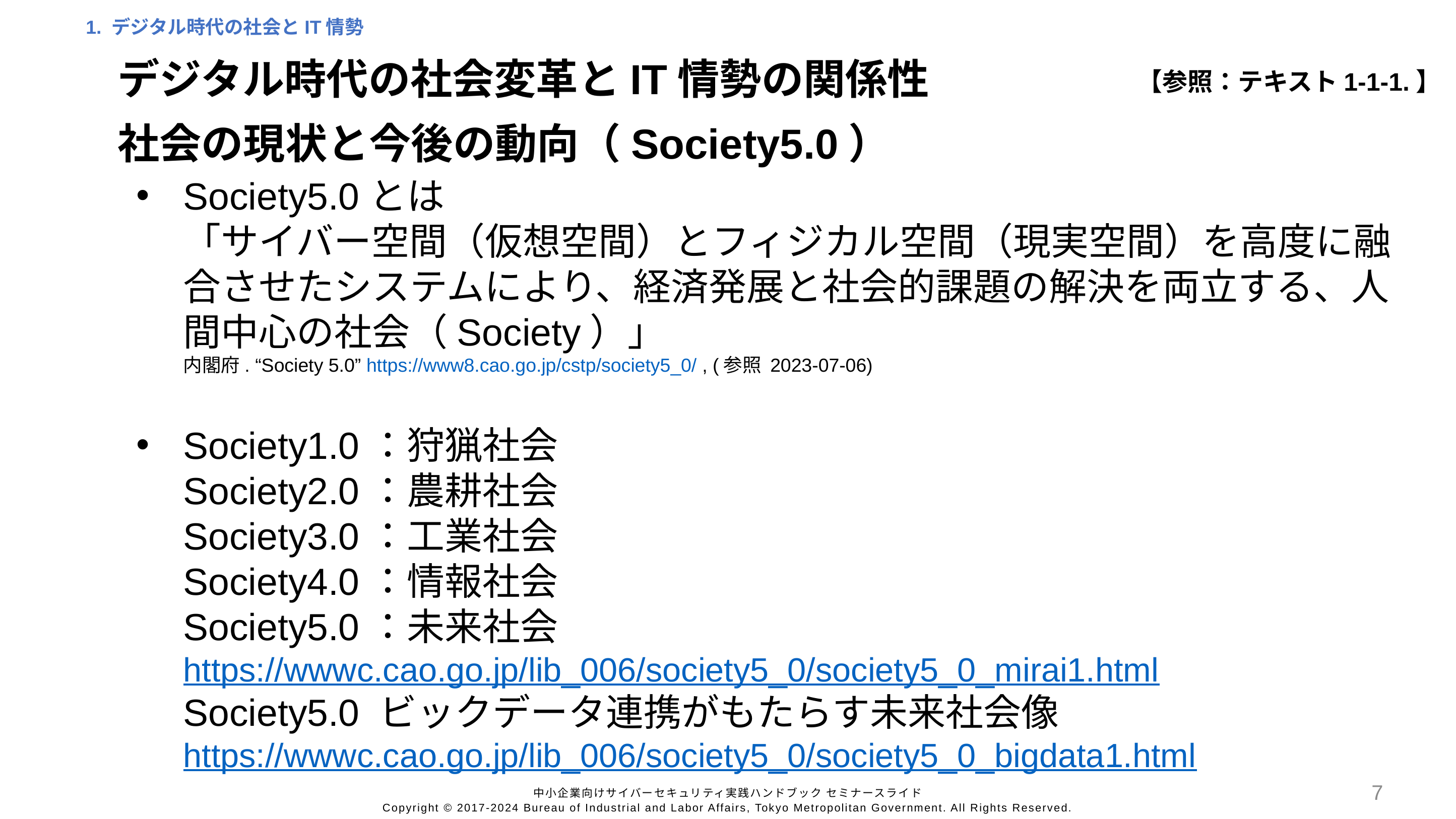

1. デジタル時代の社会とIT情勢
デジタル時代の社会変革とIT情勢の関係性
【参照：テキスト1-1-1.】
社会の現状と今後の動向（Society5.0）
Society5.0とは
「サイバー空間（仮想空間）とフィジカル空間（現実空間）を高度に融合させたシステムにより、経済発展と社会的課題の解決を両立する、人間中心の社会（Society）」
内閣府. “Society 5.0” https://www8.cao.go.jp/cstp/society5_0/ , (参照 2023-07-06)
Society1.0：狩猟社会
Society2.0：農耕社会
Society3.0：工業社会
Society4.0：情報社会
Society5.0：未来社会
https://wwwc.cao.go.jp/lib_006/society5_0/society5_0_mirai1.html
Society5.0 ビックデータ連携がもたらす未来社会像
https://wwwc.cao.go.jp/lib_006/society5_0/society5_0_bigdata1.html
7